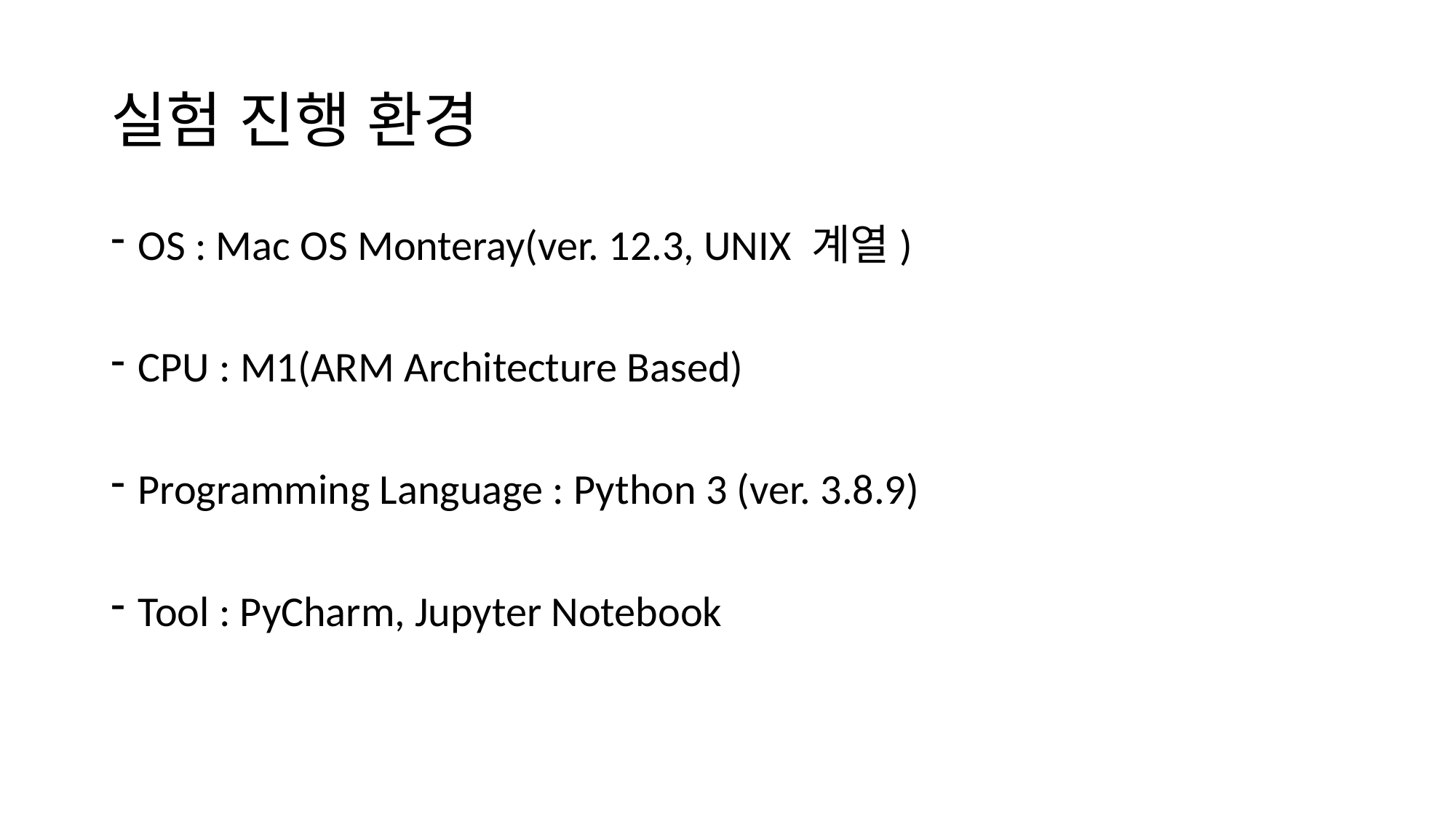

# 실험 진행 환경
OS : Mac OS Monteray(ver. 12.3, UNIX 계열)

CPU : M1(ARM Architecture Based)

Programming Language : Python 3 (ver. 3.8.9)

Tool : PyCharm, Jupyter Notebook